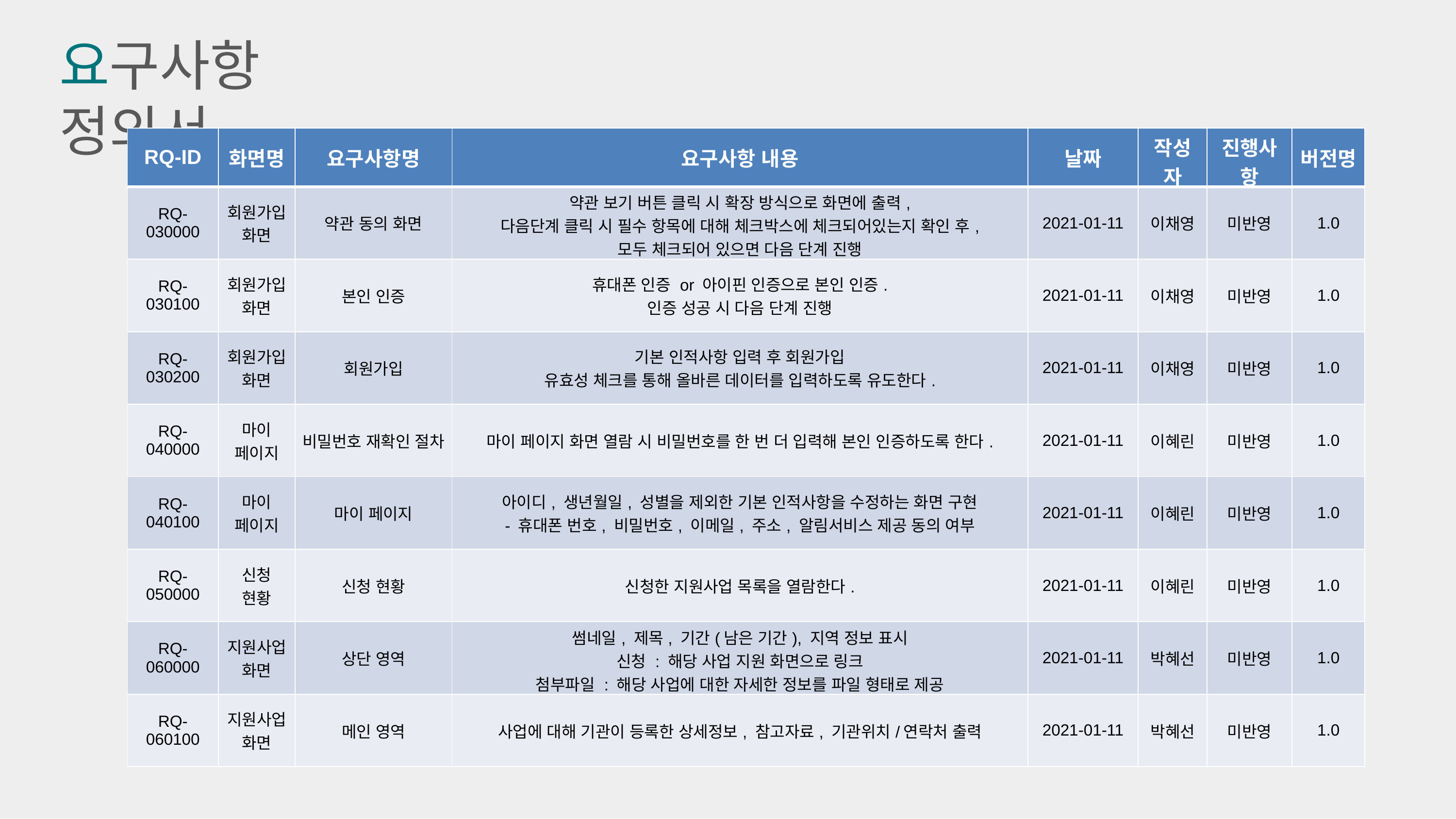

요구사항 정의서
| RQ-ID | 화면명 | 요구사항명 | 요구사항 내용 | 날짜 | 작성자 | 진행사항 | 버전명 |
| --- | --- | --- | --- | --- | --- | --- | --- |
| RQ-030000 | 회원가입 화면 | 약관 동의 화면 | 약관 보기 버튼 클릭 시 확장 방식으로 화면에 출력, 다음단계 클릭 시 필수 항목에 대해 체크박스에 체크되어있는지 확인 후, 모두 체크되어 있으면 다음 단계 진행 | 2021-01-11 | 이채영 | 미반영 | 1.0 |
| RQ-030100 | 회원가입 화면 | 본인 인증 | 휴대폰 인증 or 아이핀 인증으로 본인 인증. 인증 성공 시 다음 단계 진행 | 2021-01-11 | 이채영 | 미반영 | 1.0 |
| RQ-030200 | 회원가입 화면 | 회원가입 | 기본 인적사항 입력 후 회원가입 유효성 체크를 통해 올바른 데이터를 입력하도록 유도한다. | 2021-01-11 | 이채영 | 미반영 | 1.0 |
| RQ-040000 | 마이 페이지 | 비밀번호 재확인 절차 | 마이 페이지 화면 열람 시 비밀번호를 한 번 더 입력해 본인 인증하도록 한다. | 2021-01-11 | 이혜린 | 미반영 | 1.0 |
| RQ-040100 | 마이 페이지 | 마이 페이지 | 아이디, 생년월일, 성별을 제외한 기본 인적사항을 수정하는 화면 구현 - 휴대폰 번호, 비밀번호, 이메일, 주소, 알림서비스 제공 동의 여부 | 2021-01-11 | 이혜린 | 미반영 | 1.0 |
| RQ-050000 | 신청 현황 | 신청 현황 | 신청한 지원사업 목록을 열람한다. | 2021-01-11 | 이혜린 | 미반영 | 1.0 |
| RQ-060000 | 지원사업 화면 | 상단 영역 | 썸네일, 제목, 기간(남은 기간), 지역 정보 표시 신청 : 해당 사업 지원 화면으로 링크 첨부파일 : 해당 사업에 대한 자세한 정보를 파일 형태로 제공 | 2021-01-11 | 박혜선 | 미반영 | 1.0 |
| RQ-060100 | 지원사업 화면 | 메인 영역 | 사업에 대해 기관이 등록한 상세정보, 참고자료, 기관위치/연락처 출력 | 2021-01-11 | 박혜선 | 미반영 | 1.0 |